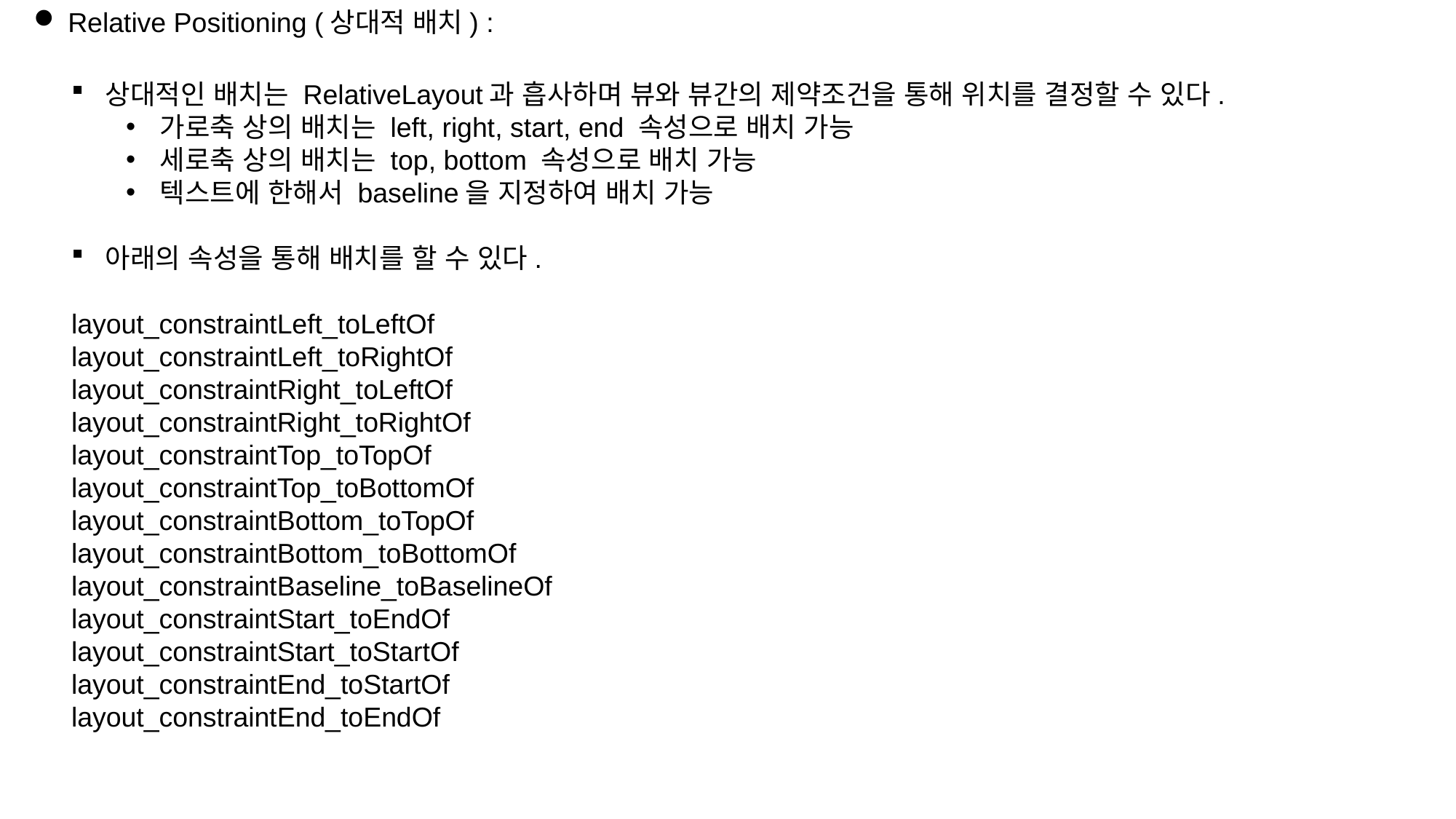

Relative Positioning (상대적 배치) :
상대적인 배치는 RelativeLayout과 흡사하며 뷰와 뷰간의 제약조건을 통해 위치를 결정할 수 있다.
가로축 상의 배치는 left, right, start, end 속성으로 배치 가능
세로축 상의 배치는 top, bottom 속성으로 배치 가능
텍스트에 한해서 baseline을 지정하여 배치 가능

아래의 속성을 통해 배치를 할 수 있다.

layout_constraintLeft_toLeftOf
layout_constraintLeft_toRightOf
layout_constraintRight_toLeftOf
layout_constraintRight_toRightOf
layout_constraintTop_toTopOf
layout_constraintTop_toBottomOf
layout_constraintBottom_toTopOf
layout_constraintBottom_toBottomOf
layout_constraintBaseline_toBaselineOf
layout_constraintStart_toEndOf
layout_constraintStart_toStartOf
layout_constraintEnd_toStartOf
layout_constraintEnd_toEndOf